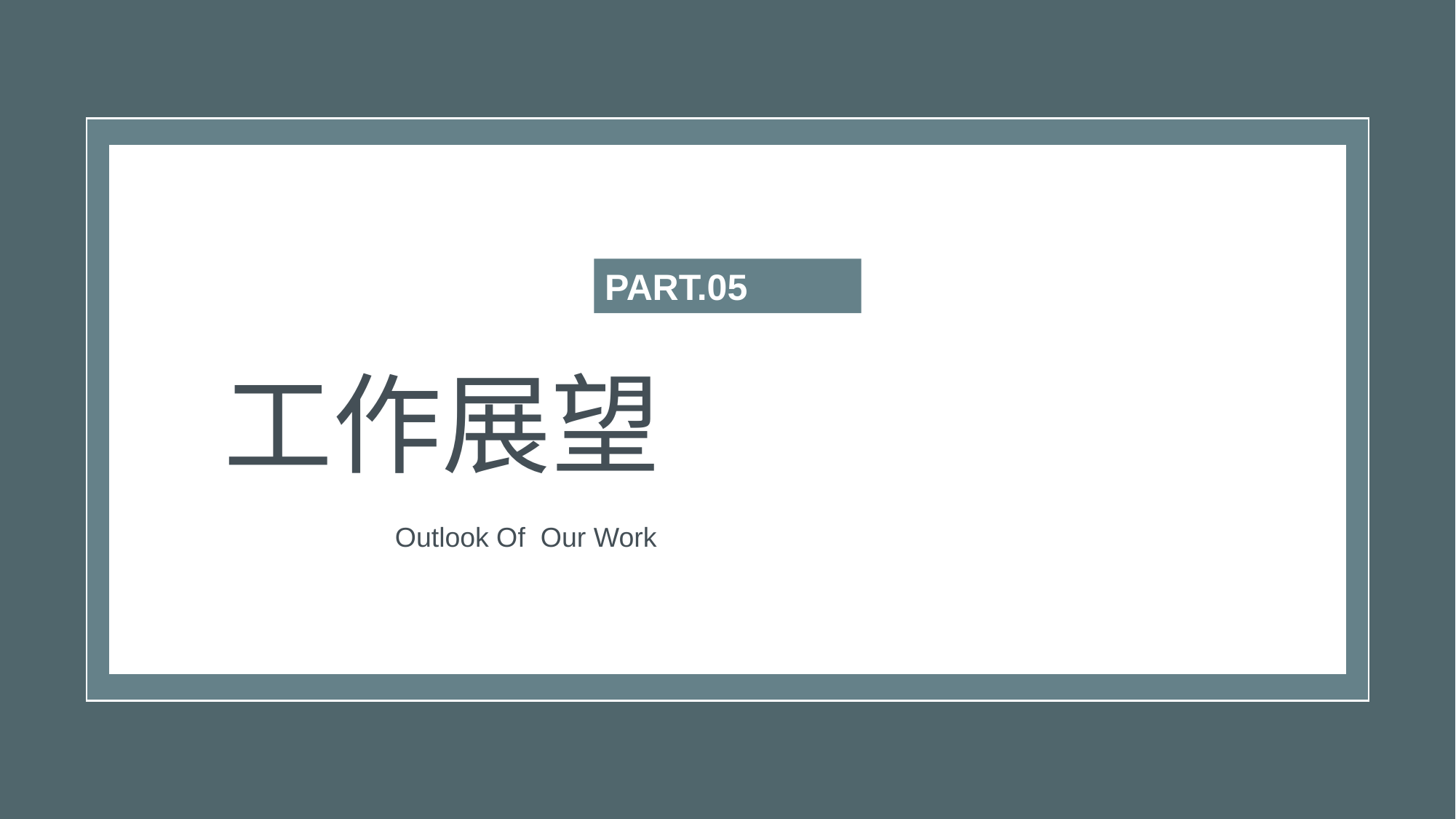

PART.05
工作展望
Outlook Of  Our Work
27